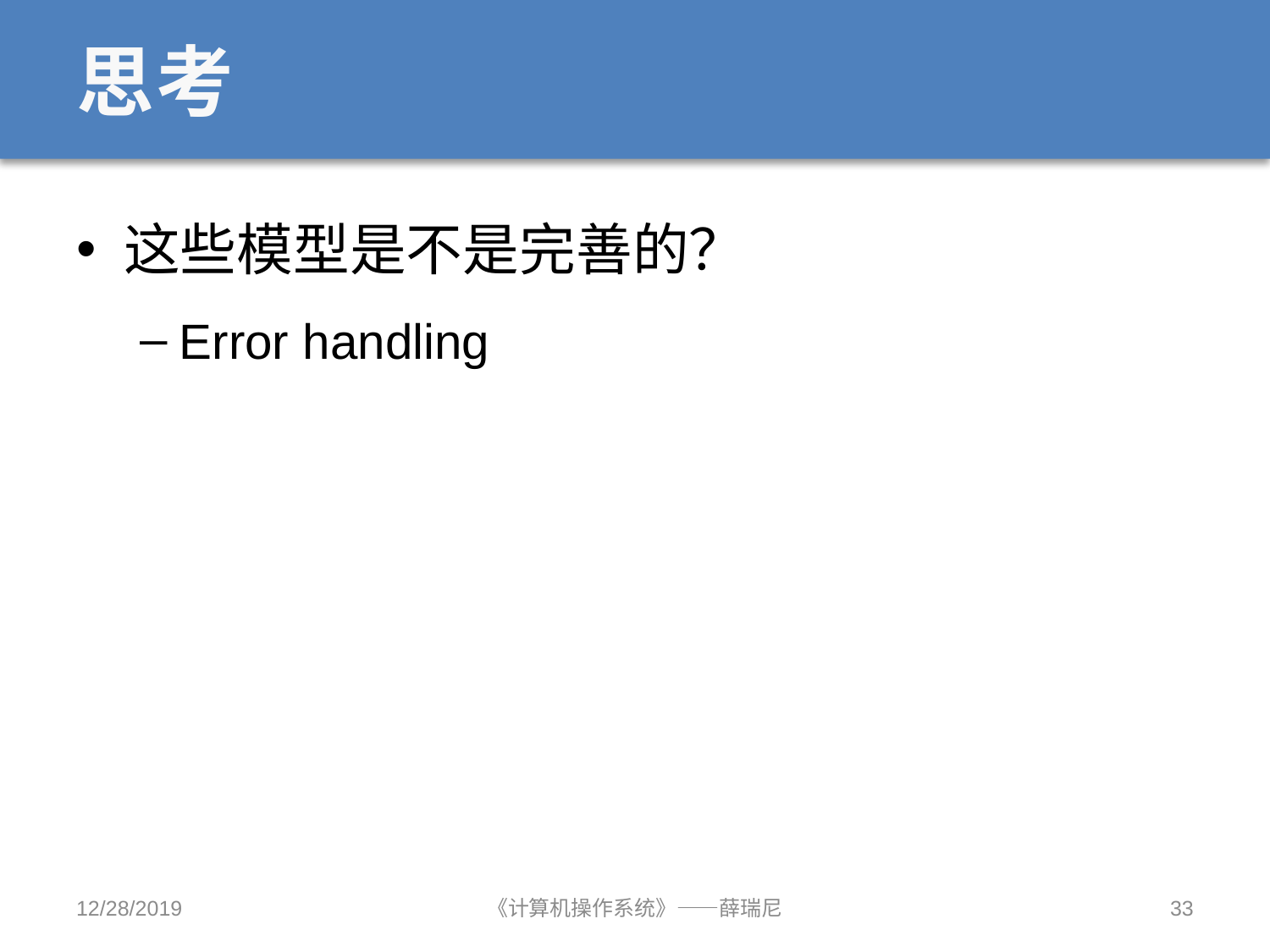

# 思考
这些模型是不是完善的？
Error handling
12/28/2019
《计算机操作系统》——薛瑞尼
33